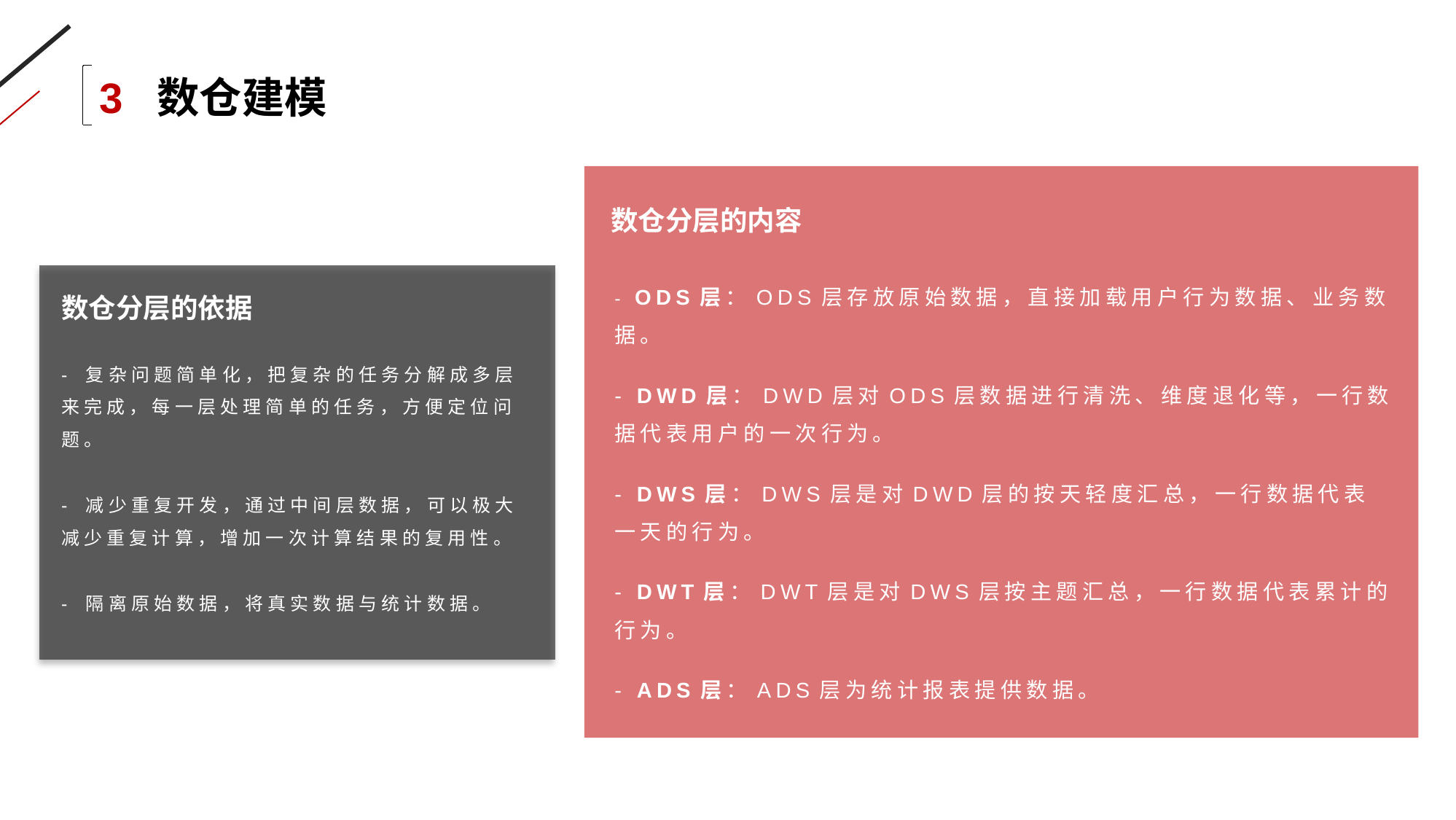

3  数仓建模

数仓分层的内容
- ODS层：ODS层存放原始数据，直接加载用户行为数据、业务数据。

- DWD层：DWD层对ODS层数据进行清洗、维度退化等，一行数据代表用户的一次行为。

- DWS层：DWS层是对DWD层的按天轻度汇总，一行数据代表一天的行为。

- DWT层：DWT层是对DWS层按主题汇总，一行数据代表累计的行为。

- ADS层：ADS层为统计报表提供数据。

数仓分层的依据
- 复杂问题简单化，把复杂的任务分解成多层来完成，每一层处理简单的任务，方便定位问题。

- 减少重复开发，通过中间层数据，可以极大减少重复计算，增加一次计算结果的复用性。

- 隔离原始数据，将真实数据与统计数据。